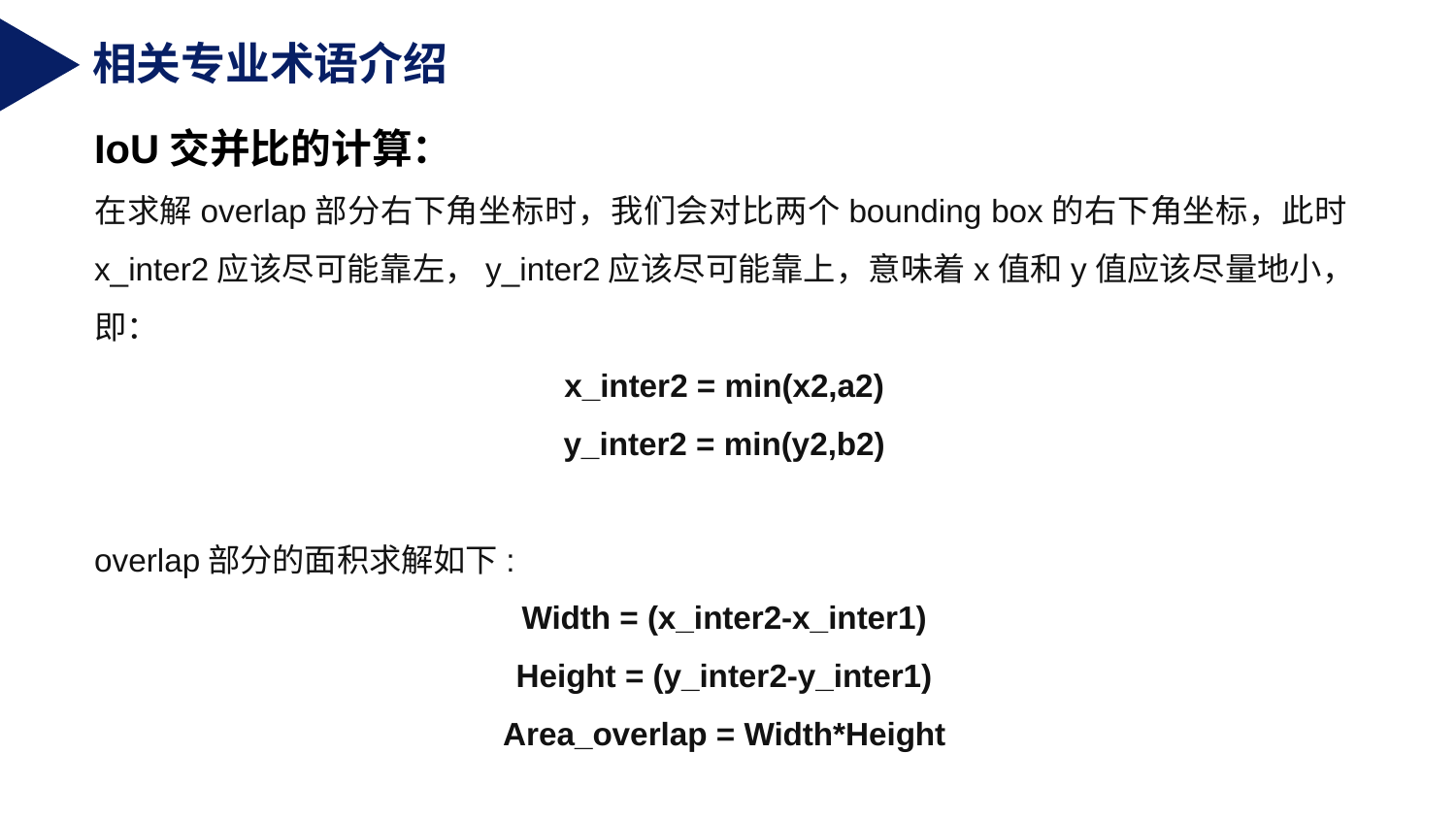

相关专业术语介绍
IoU交并比的计算：
在求解overlap部分右下角坐标时，我们会对比两个bounding box的右下角坐标，此时x_inter2应该尽可能靠左，y_inter2应该尽可能靠上，意味着x值和y值应该尽量地小，即：
x_inter2 = min(x2,a2)
y_inter2 = min(y2,b2)

overlap部分的面积求解如下:
Width = (x_inter2-x_inter1)
Height = (y_inter2-y_inter1)
Area_overlap = Width*Height